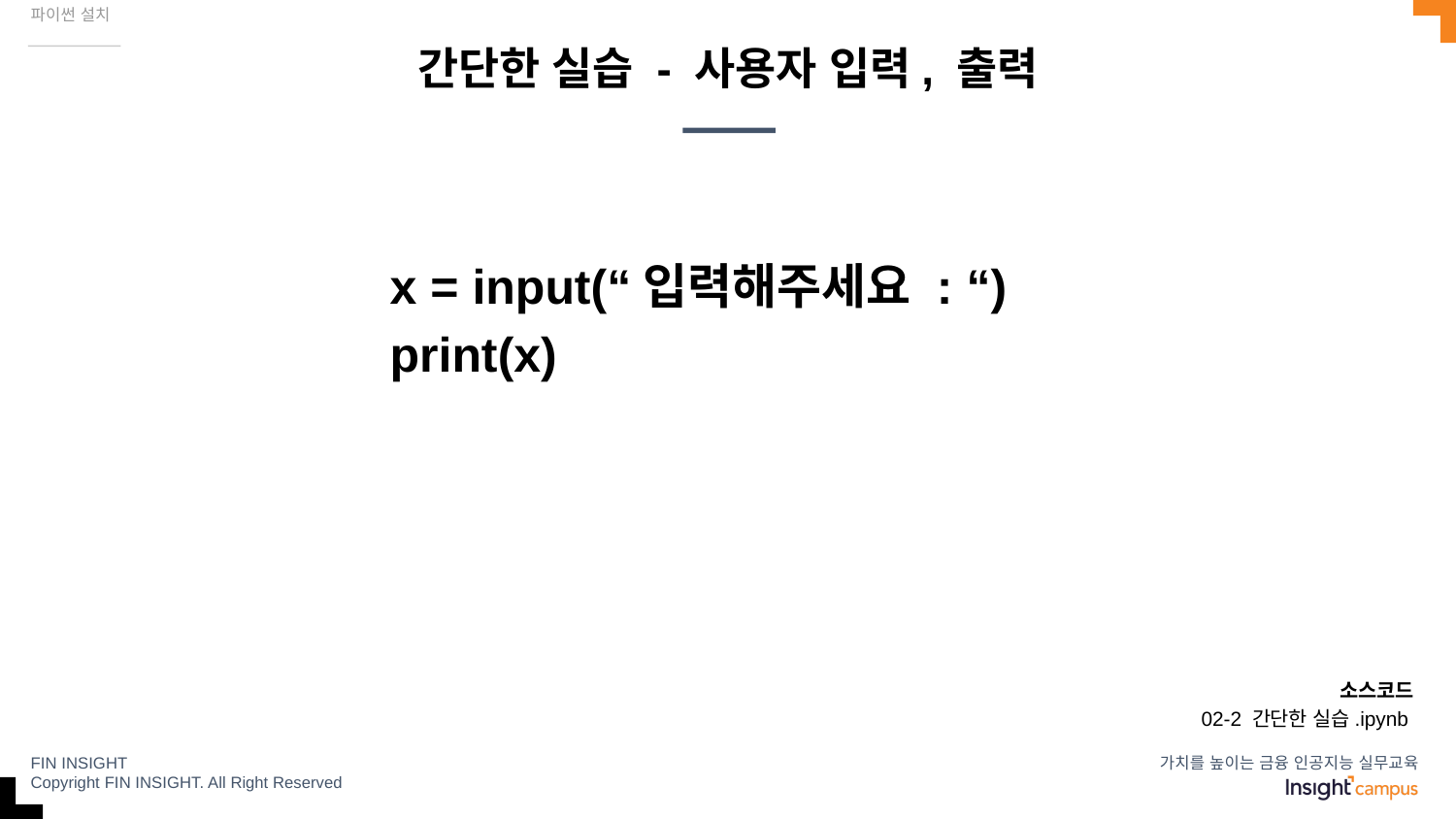

파이썬 설치
# 간단한 실습 - 사용자 입력, 출력
x = input(“입력해주세요 : “)
print(x)
소스코드
02-2 간단한 실습.ipynb